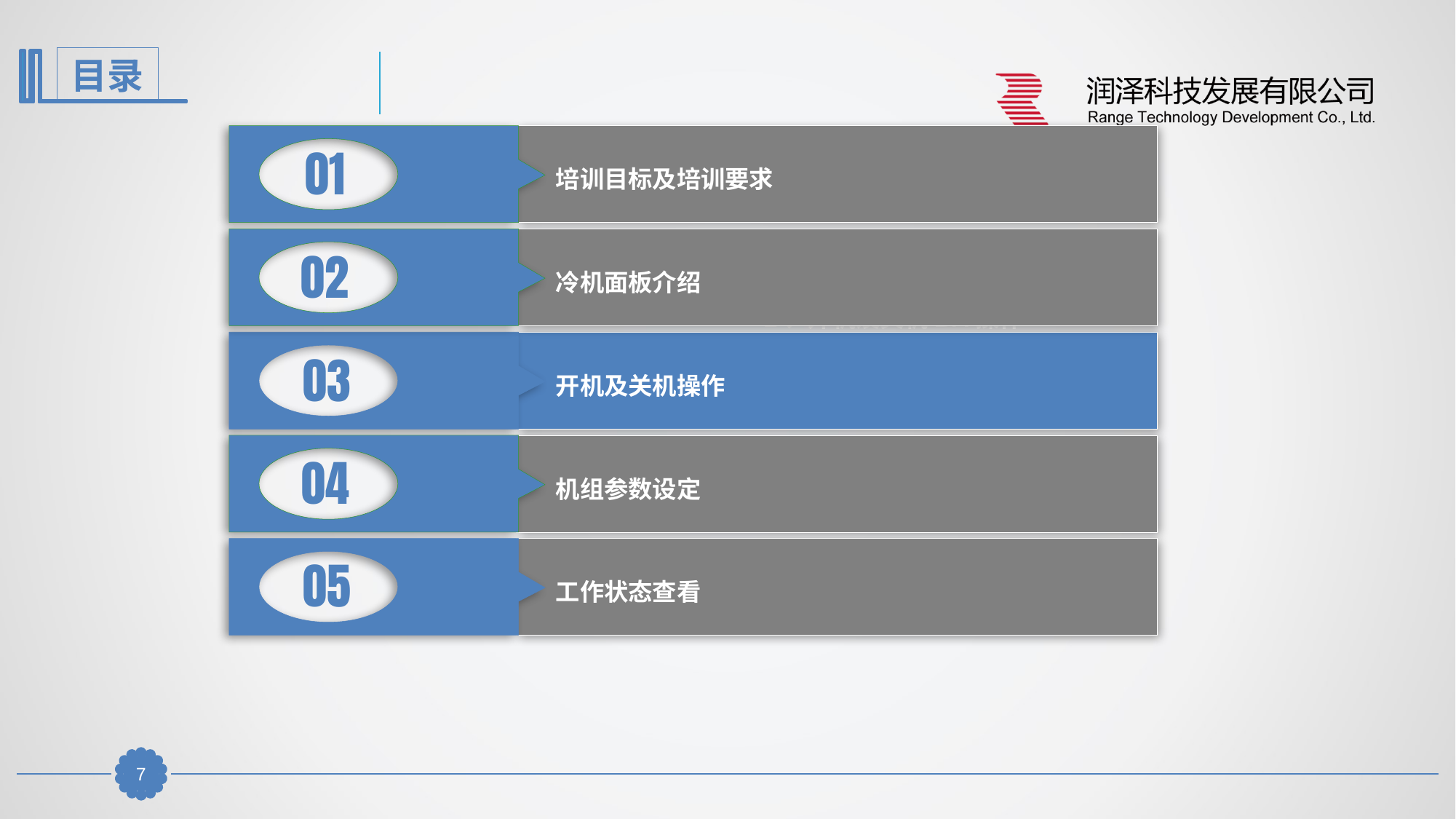

01
培训目标及培训要求

02
冷机面板介绍
1、开机及关机本地操作
2、开机及关机BA操作

03
开机及关机操作

04
机组参数设定

05
工作状态查看
7